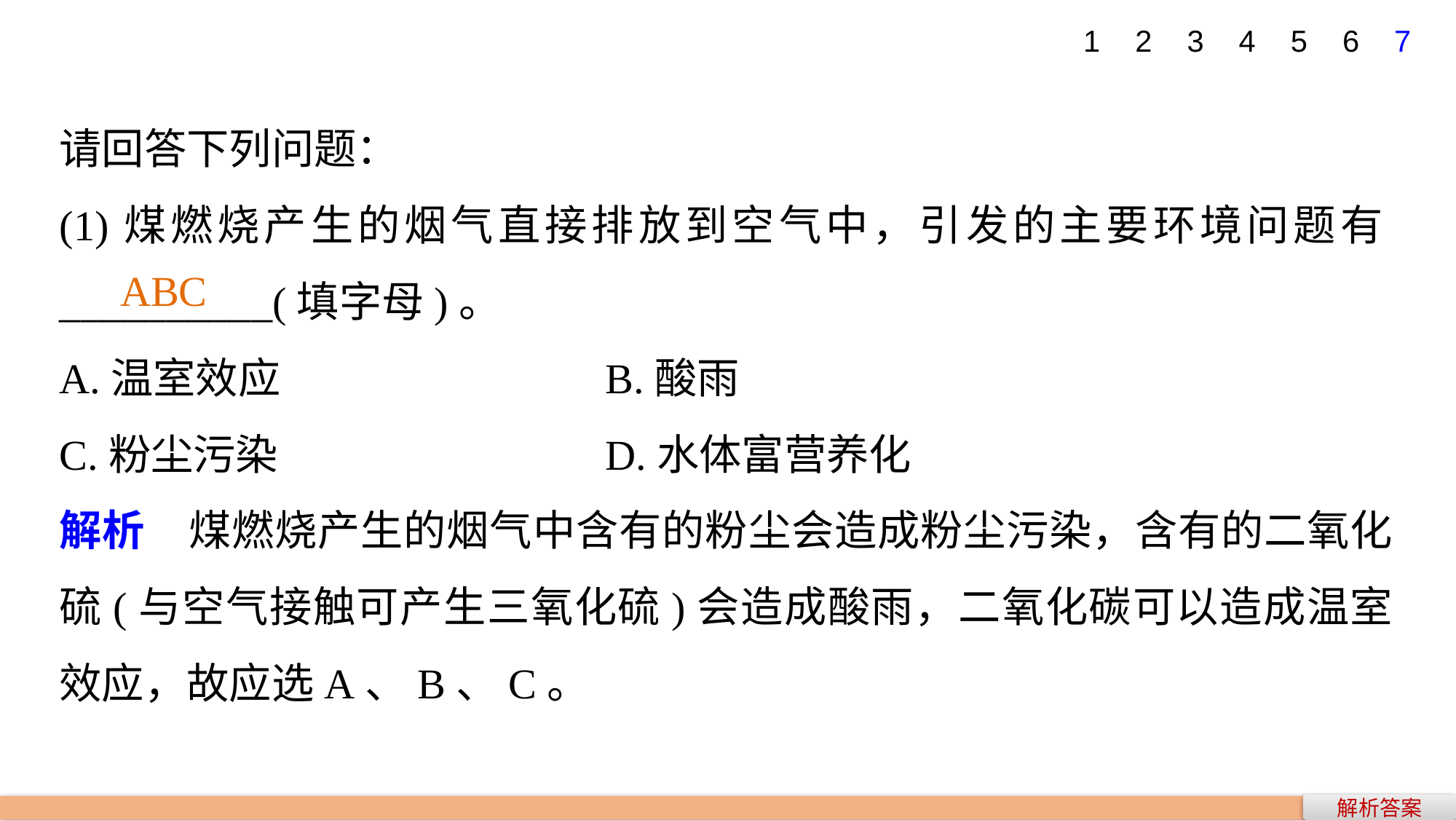

1
2
3
4
5
6
7
请回答下列问题：
(1)煤燃烧产生的烟气直接排放到空气中，引发的主要环境问题有__________(填字母)。
A.温室效应  			B.酸雨
C.粉尘污染  			D.水体富营养化
解析　煤燃烧产生的烟气中含有的粉尘会造成粉尘污染，含有的二氧化硫(与空气接触可产生三氧化硫)会造成酸雨，二氧化碳可以造成温室效应，故应选A、B、C。
ABC
解析答案